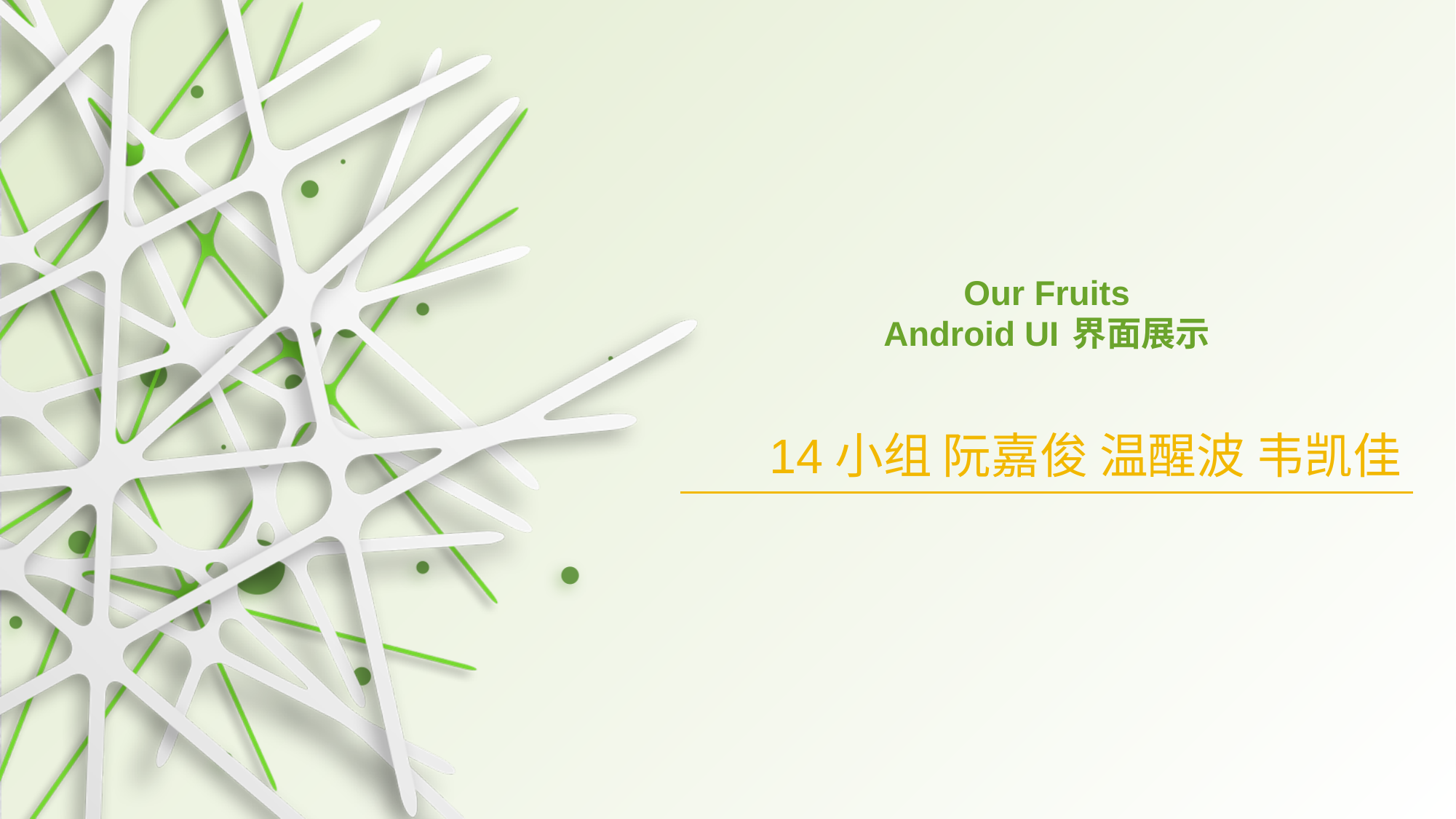

# Our Fruits Android UI 界面展示
14小组 阮嘉俊 温醒波 韦凯佳